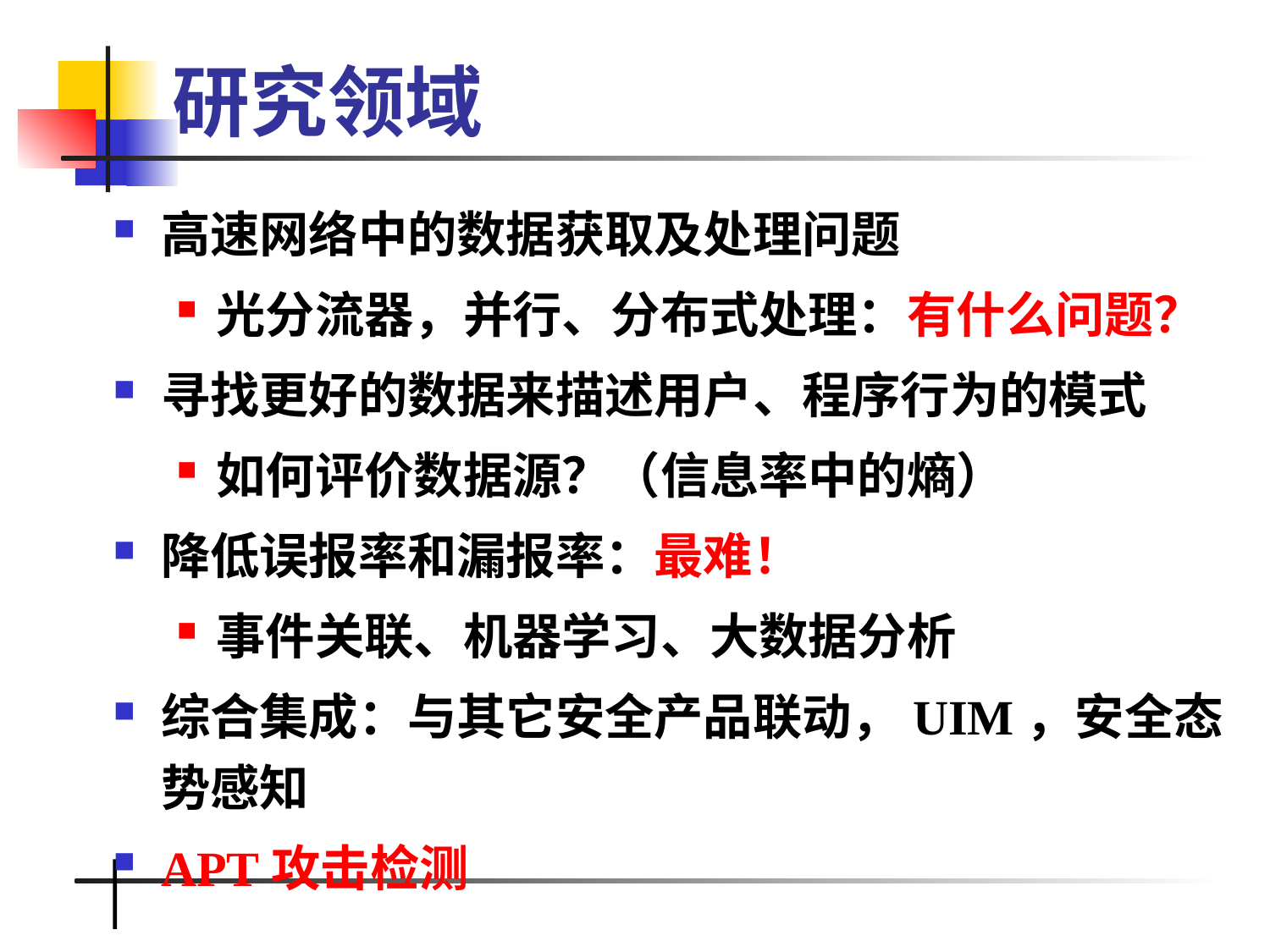

# 研究领域
高速网络中的数据获取及处理问题
光分流器，并行、分布式处理：有什么问题？
寻找更好的数据来描述用户、程序行为的模式
如何评价数据源？（信息率中的熵）
降低误报率和漏报率：最难！
事件关联、机器学习、大数据分析
综合集成：与其它安全产品联动，UIM，安全态势感知
APT攻击检测